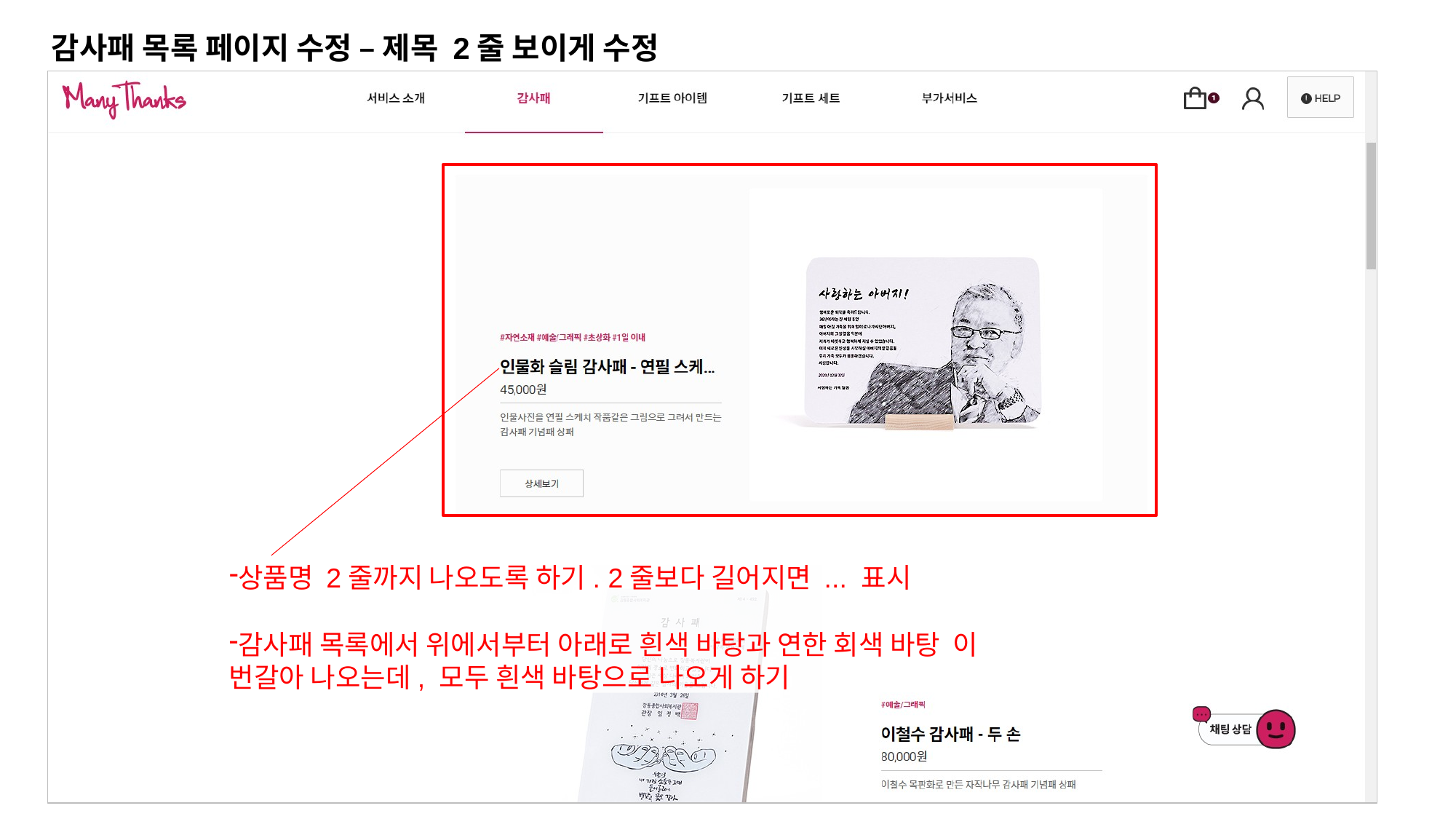

# 감사패 목록 페이지 수정 – 제목 2줄 보이게 수정

상품명 2줄까지 나오도록 하기. 2줄보다 길어지면 ... 표시

감사패 목록에서 위에서부터 아래로 흰색 바탕과 연한 회색 바탕  이 번갈아 나오는데, 모두 흰색 바탕으로 나오게 하기